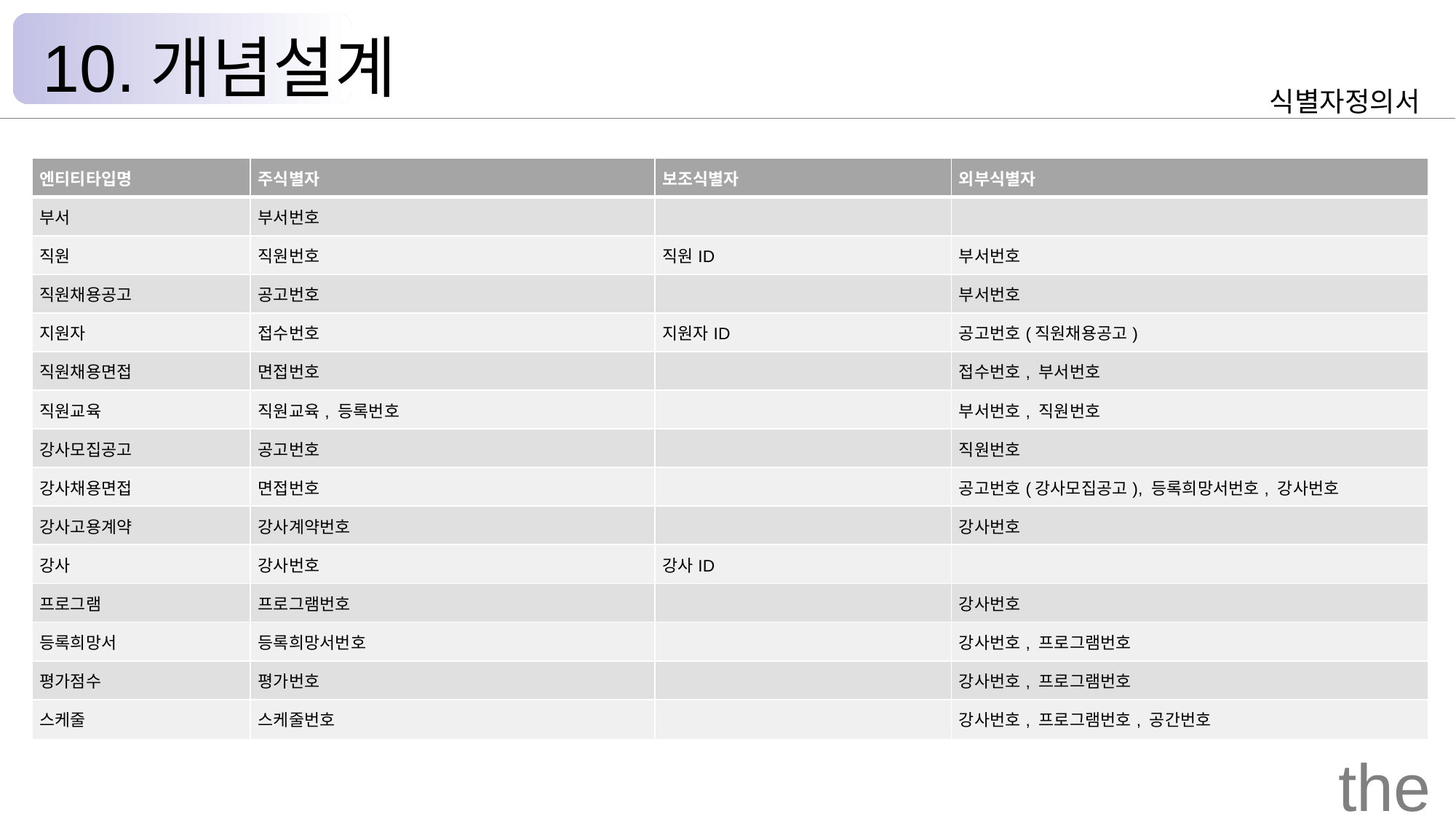

10.개념설계

식별자정의서
| 엔티티타입명 | 주식별자 | 보조식별자 | 외부식별자 |
| --- | --- | --- | --- |
| 부서 | 부서번호 |  |  |
| 직원 | 직원번호 | 직원ID | 부서번호 |
| 직원채용공고 | 공고번호 |  | 부서번호 |
| 지원자 | 접수번호 | 지원자ID | 공고번호(직원채용공고) |
| 직원채용면접 | 면접번호 |  | 접수번호, 부서번호 |
| 직원교육 | 직원교육, 등록번호 |  | 부서번호, 직원번호 |
| 강사모집공고 | 공고번호 |  | 직원번호 |
| 강사채용면접 | 면접번호 |  | 공고번호(강사모집공고), 등록희망서번호, 강사번호 |
| 강사고용계약 | 강사계약번호 |  | 강사번호 |
| 강사 | 강사번호 | 강사ID |  |
| 프로그램 | 프로그램번호 |  | 강사번호 |
| 등록희망서 | 등록희망서번호 |  | 강사번호, 프로그램번호 |
| 평가점수 | 평가번호 |  | 강사번호, 프로그램번호 |
| 스케줄 | 스케줄번호 |  | 강사번호, 프로그램번호, 공간번호 |
the Palace